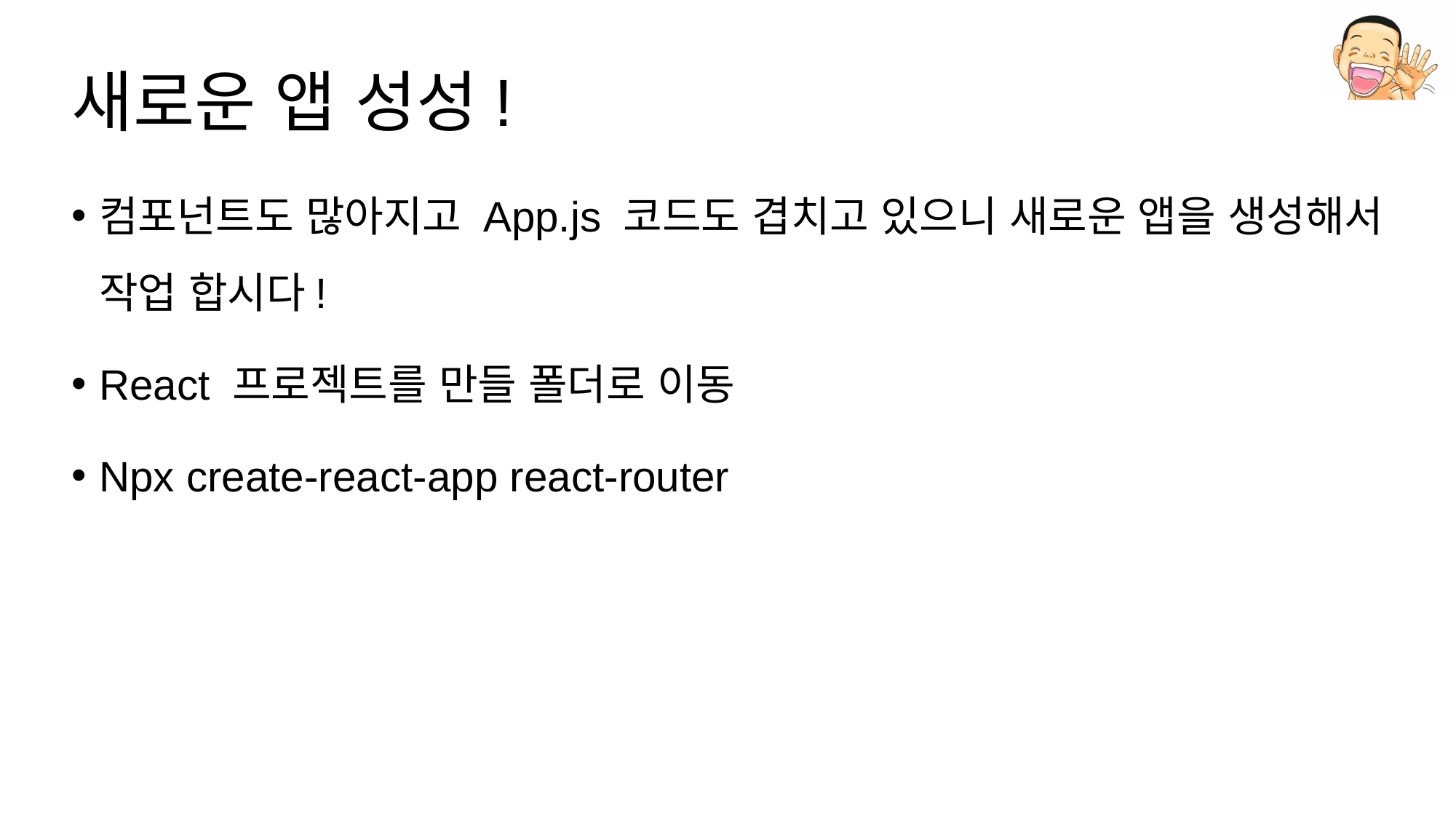

# 새로운 앱 성성!
컴포넌트도 많아지고 App.js 코드도 겹치고 있으니 새로운 앱을 생성해서 작업 합시다!
React 프로젝트를 만들 폴더로 이동
Npx create-react-app react-router